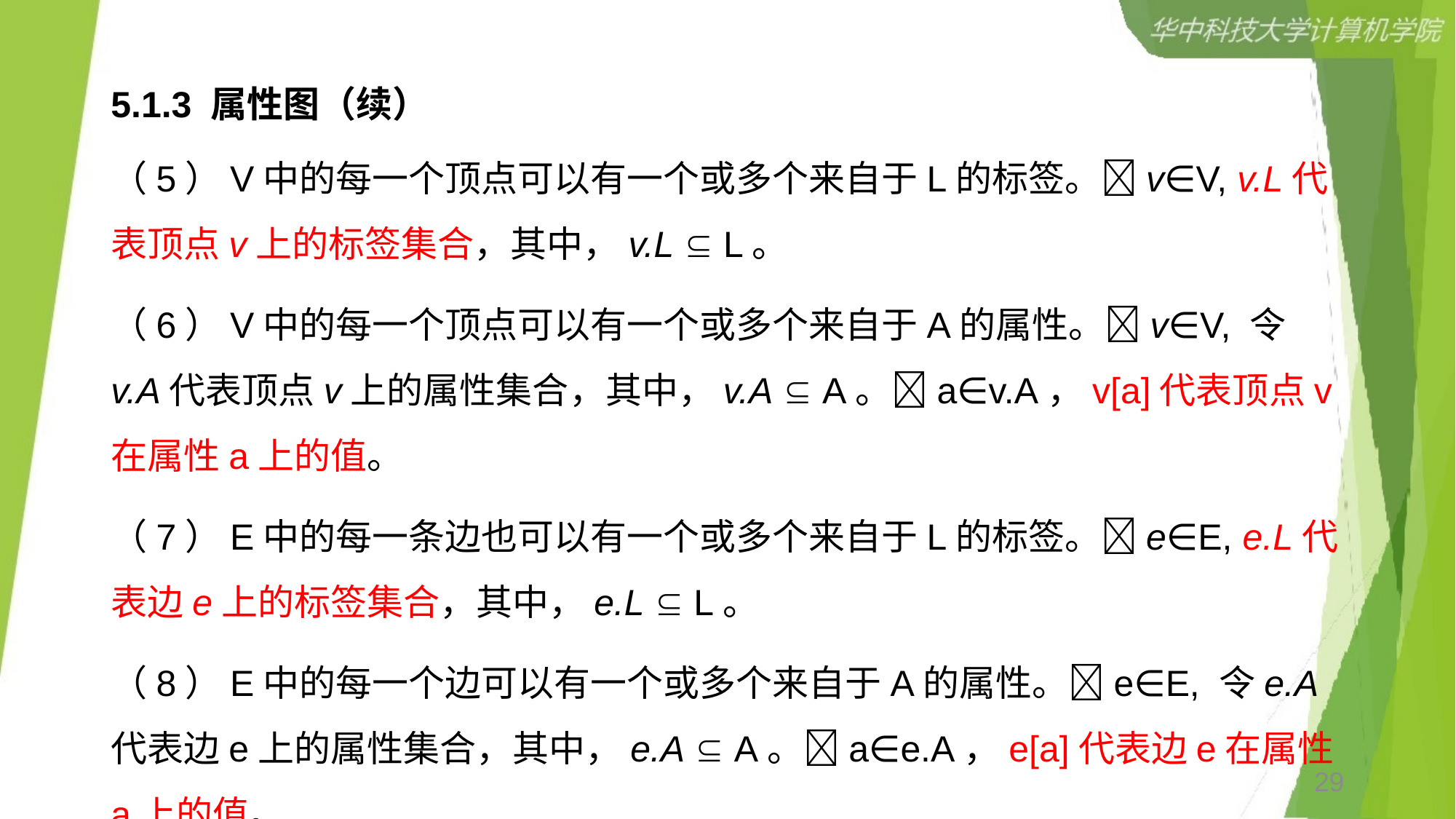

# 5.1.3 属性图（续）
（5）V中的每一个顶点可以有一个或多个来自于L的标签。∀v∈V, v.L代表顶点v上的标签集合，其中，v.L ⊆ L。
（6）V中的每一个顶点可以有一个或多个来自于A的属性。∀v∈V, 令v.A代表顶点v上的属性集合，其中，v.A ⊆ A。∀a∈v.A，v[a]代表顶点v在属性a上的值。
（7）E中的每一条边也可以有一个或多个来自于L的标签。∀e∈E, e.L代表边e上的标签集合，其中，e.L ⊆ L。
（8）E中的每一个边可以有一个或多个来自于A的属性。∀e∈E, 令e.A代表边e上的属性集合，其中，e.A ⊆ A。∀a∈e.A，e[a]代表边e在属性a上的值。
29